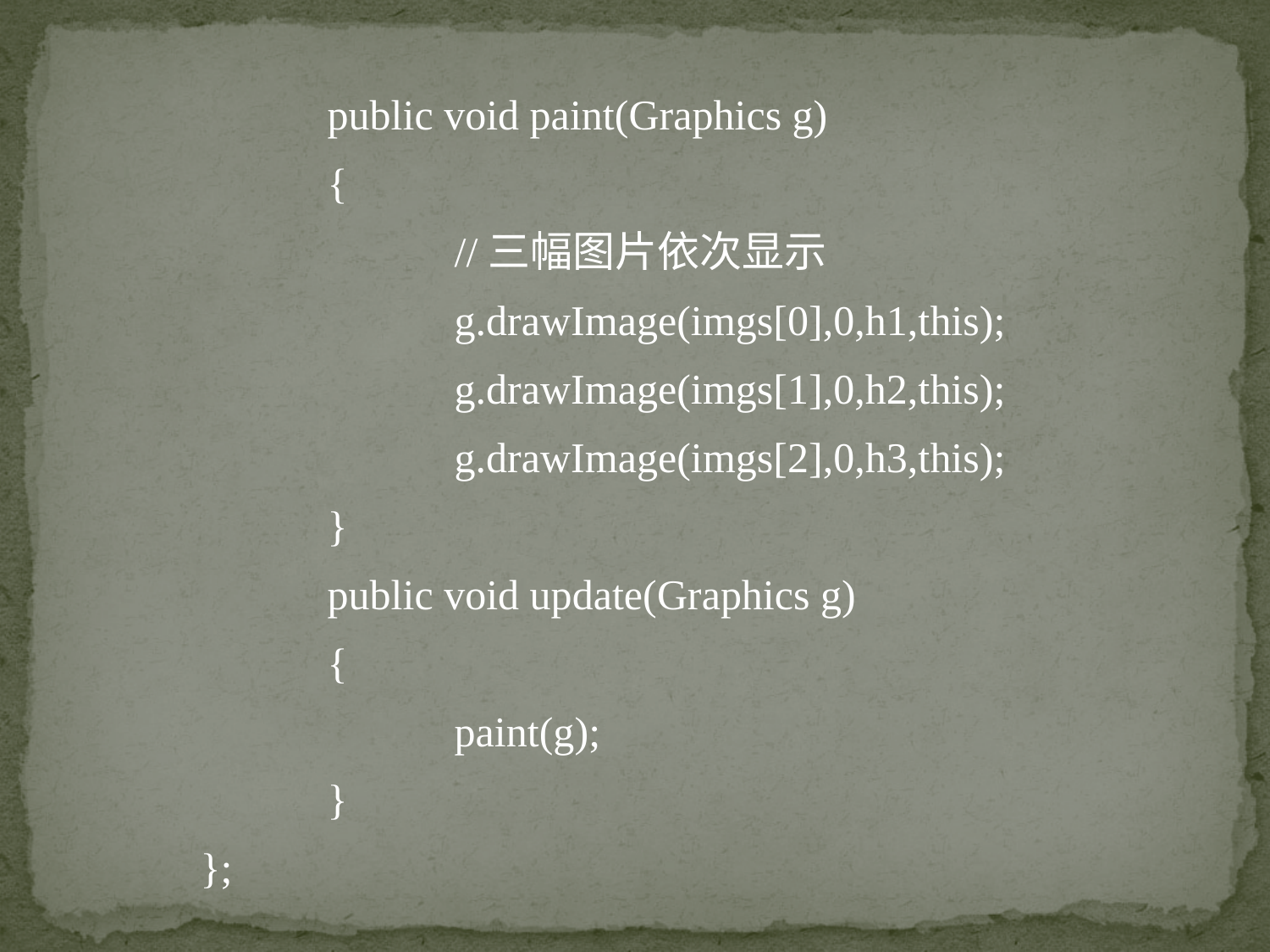

public void paint(Graphics g)
	{
		//三幅图片依次显示
		g.drawImage(imgs[0],0,h1,this);
		g.drawImage(imgs[1],0,h2,this);
		g.drawImage(imgs[2],0,h3,this);
	}
	public void update(Graphics g)
	{
		paint(g);
	}
};